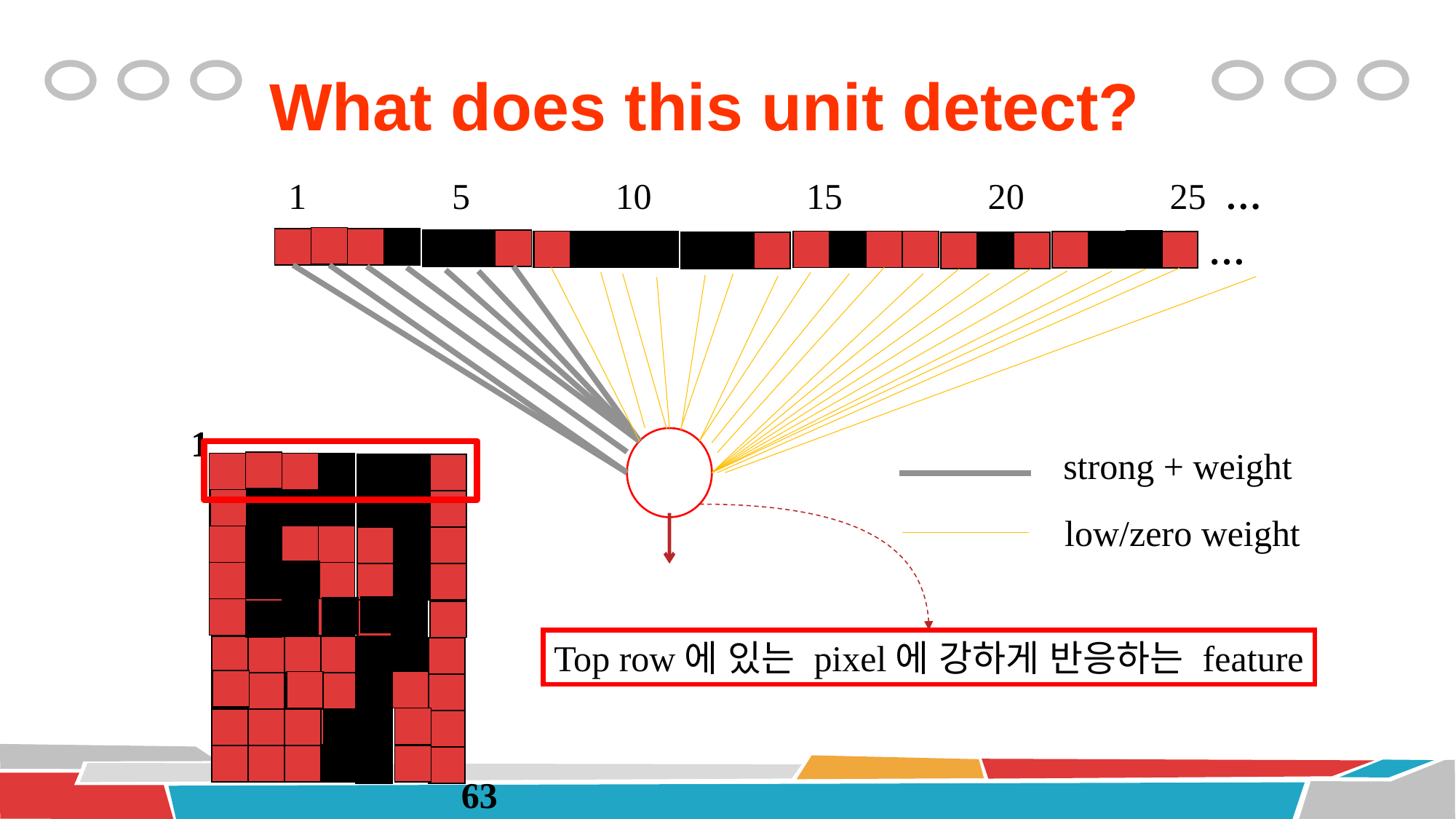

# What does this unit detect?
 1                5                10                 15                20                25  …
…

1

strong + weight

low/zero weight

Top row에 있는 pixel에 강하게 반응하는 feature

63